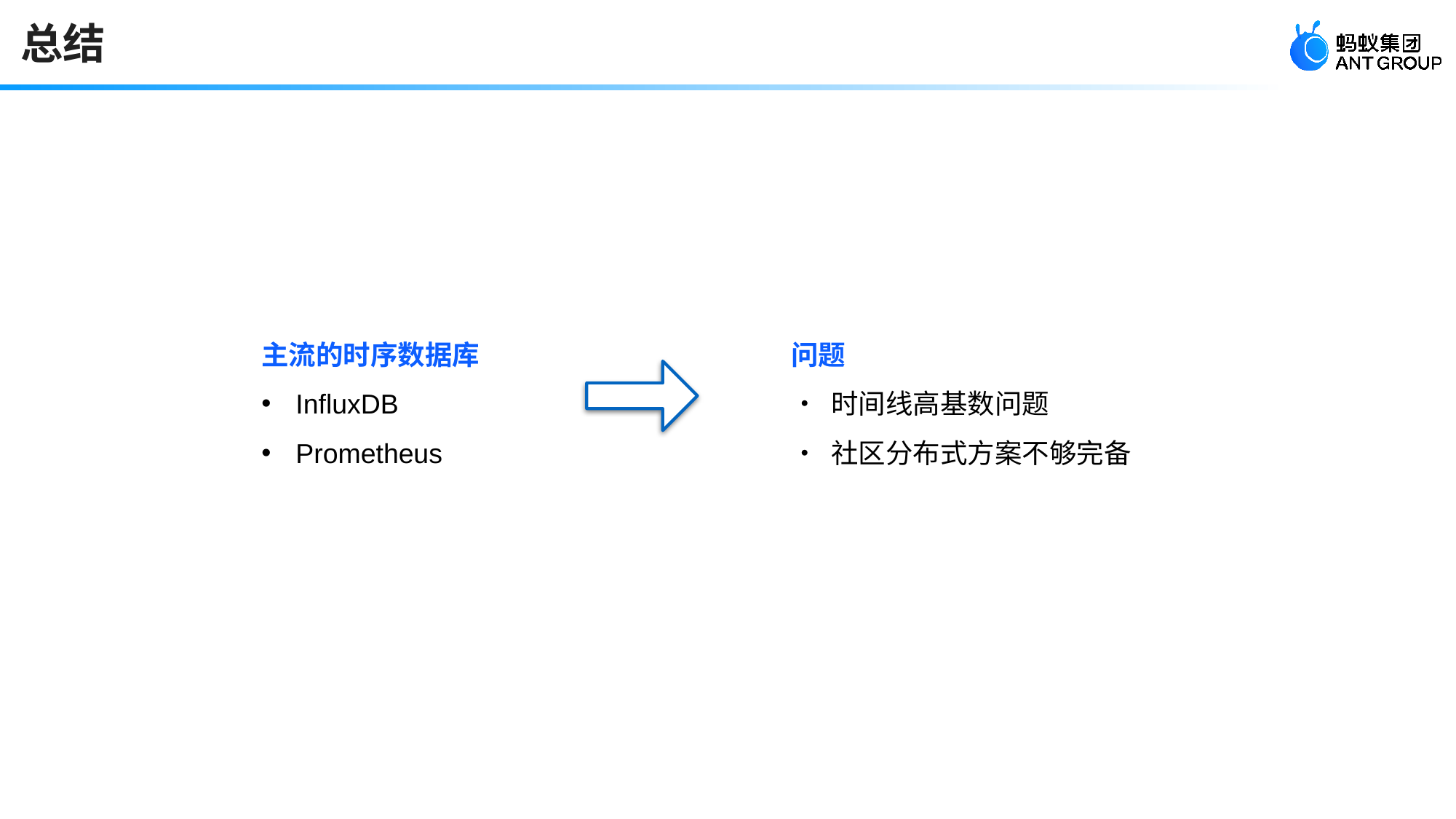

# 总结
主流的时序数据库
InfluxDB
Prometheus
问题
• 时间线高基数问题
• 社区分布式方案不够完备